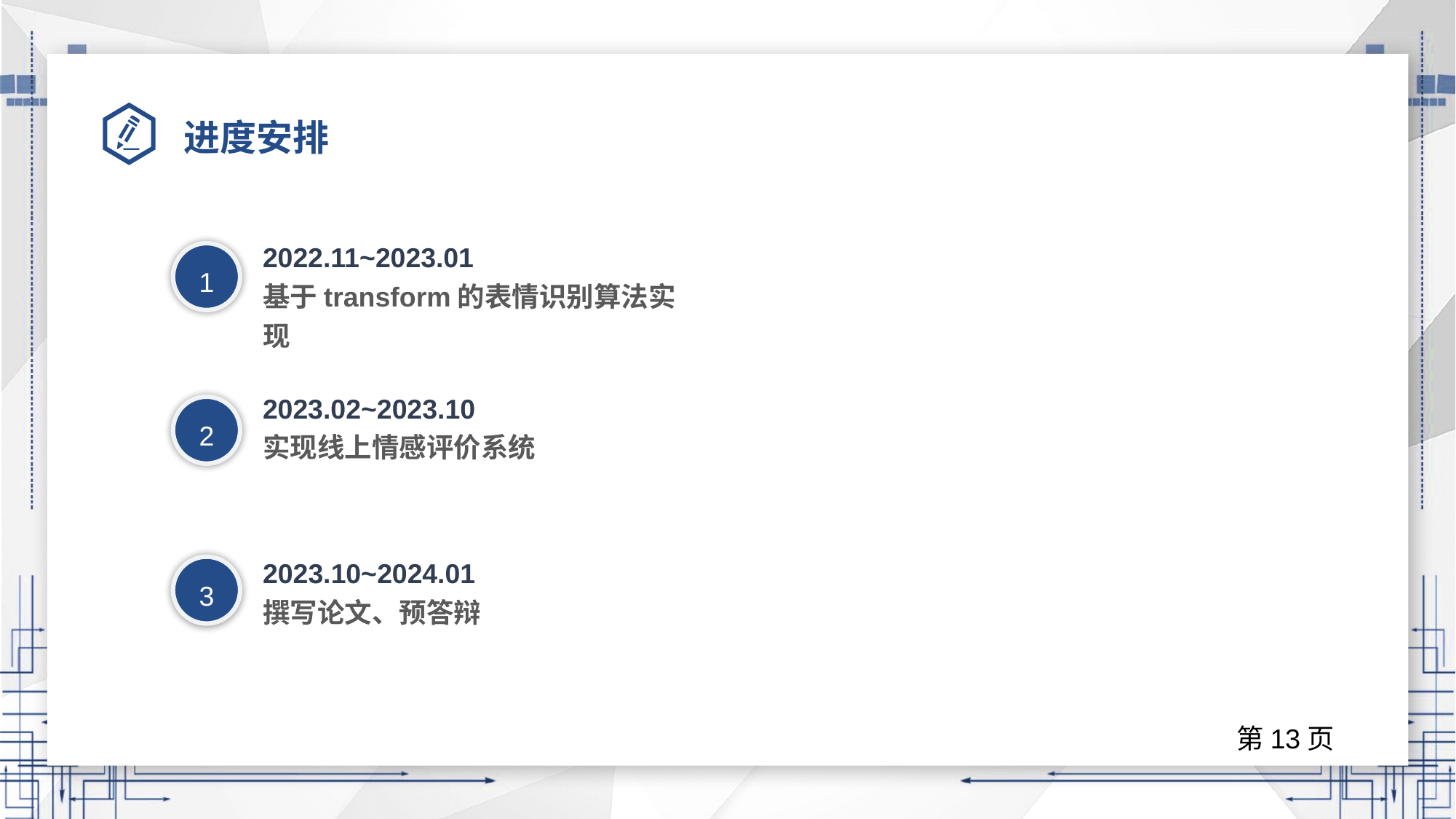

# 进度安排
2022.11~2023.01
基于transform的表情识别算法实现
1
2023.02~2023.10
实现线上情感评价系统
2
2023.10~2024.01
撰写论文、预答辩
3
第13页